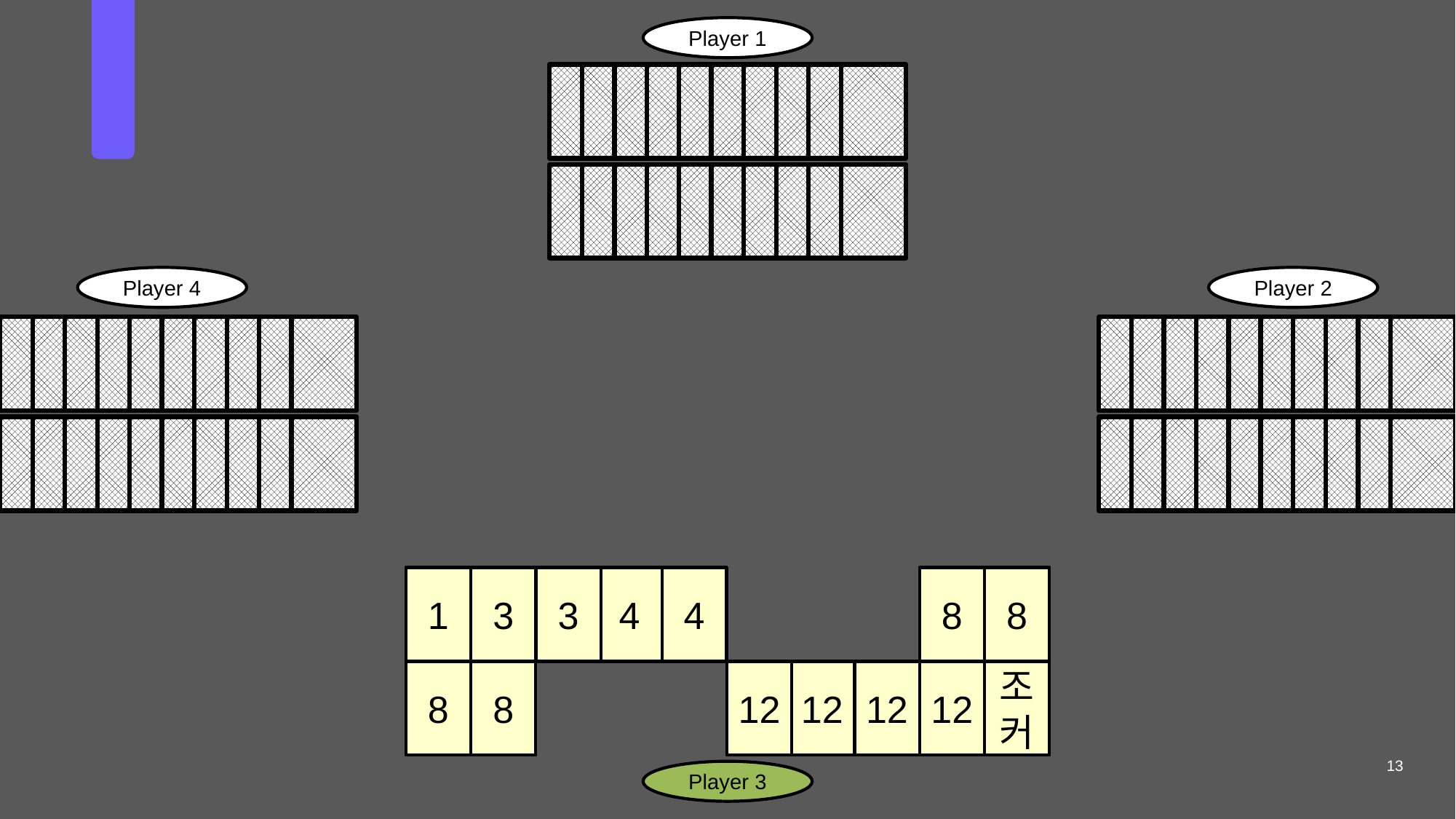

Player 1
들
어
가
며

룰
Player 4
Player 2

1
3
3
4
4
8
8
8
8
12
12
12
12
조커
13
Player 3